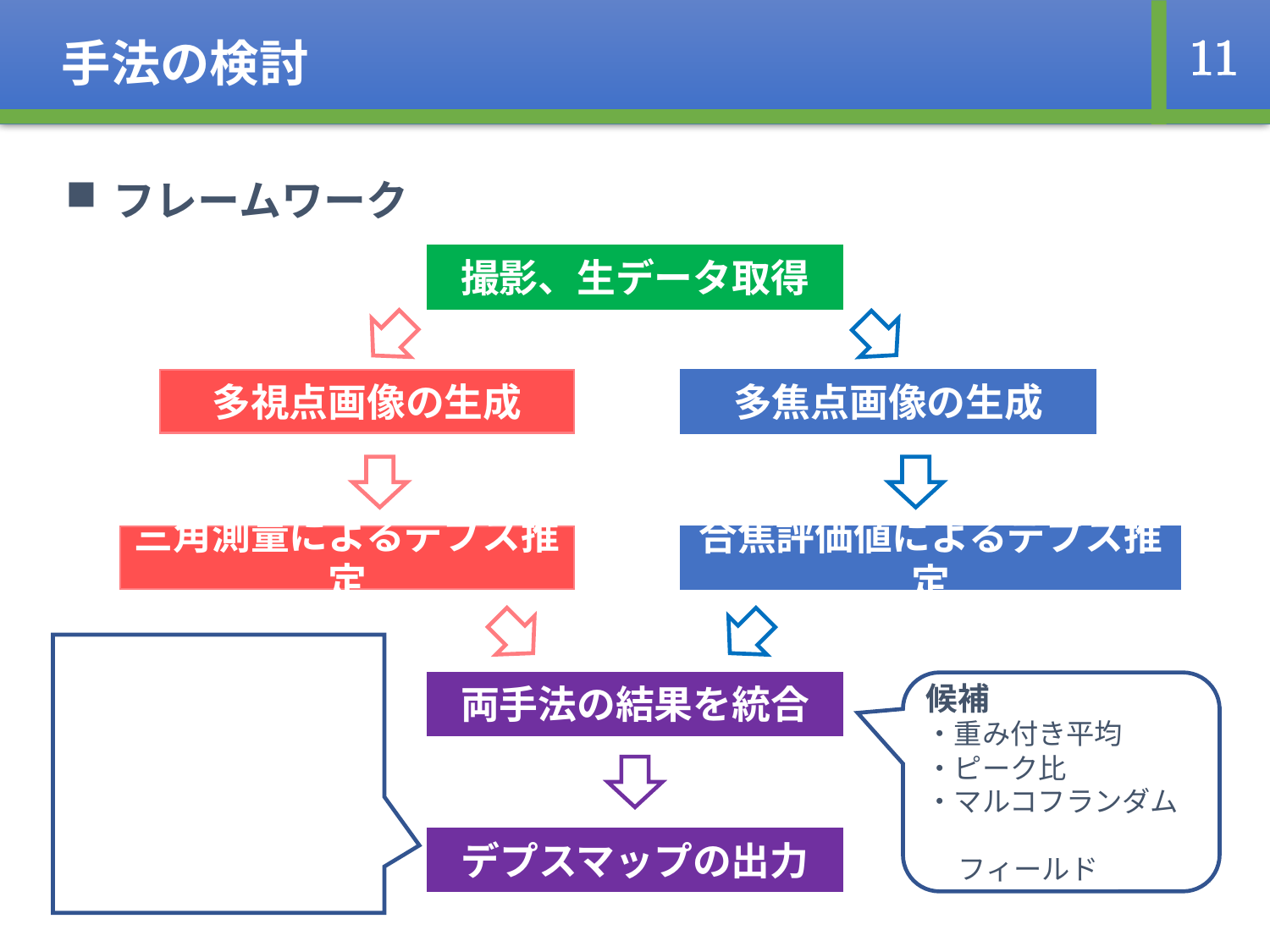

手法の検討
11

フレームワーク
撮影、生データ取得

多視点画像の生成
多焦点画像の生成

三角測量によるデプス推定
合焦評価値によるデプス推定

両手法の結果を統合
候補
・重み付き平均
・ピーク比
・マルコフランダム
    フィールド

デプスマップの出力